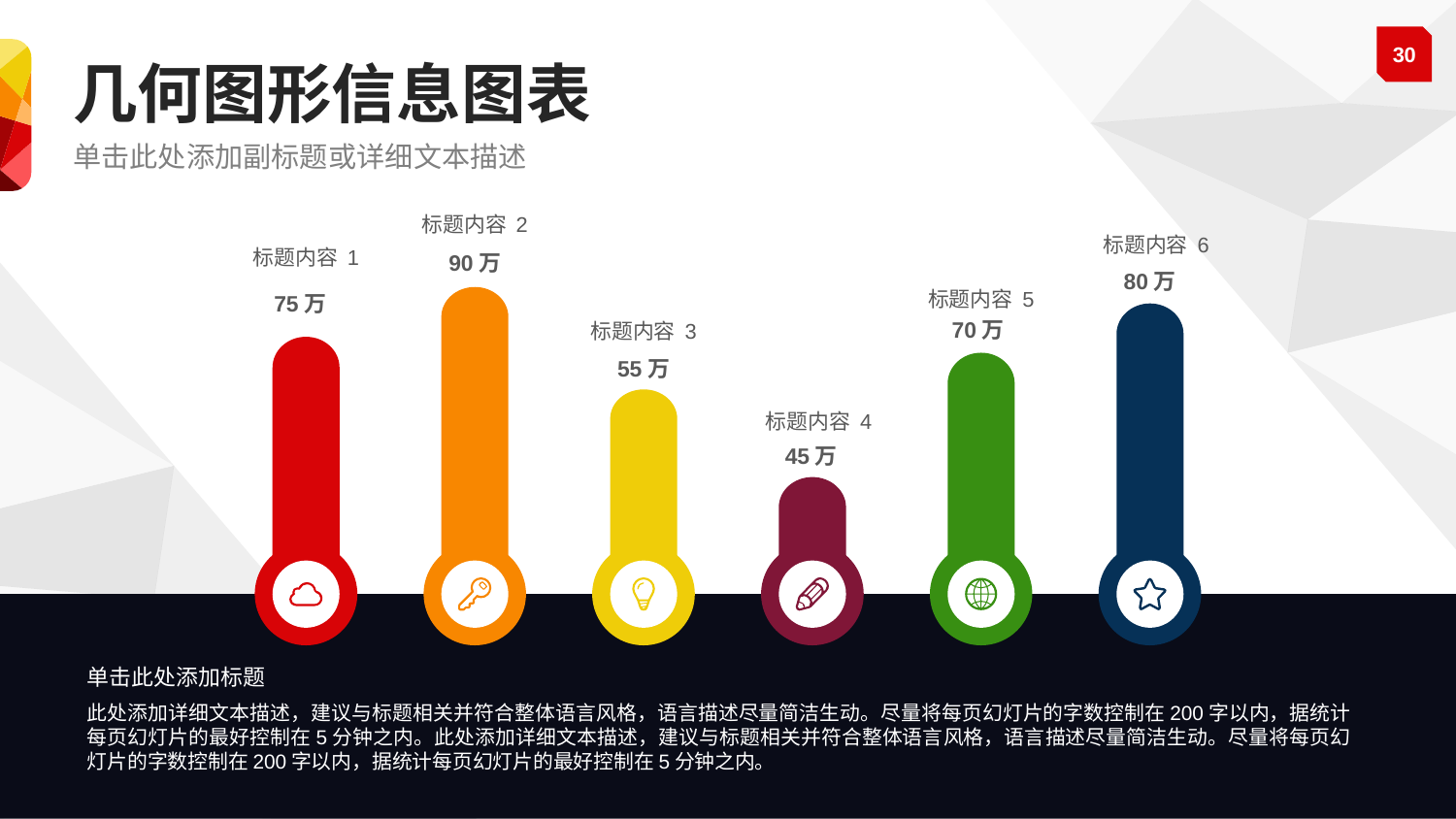

几何图形信息图表
单击此处添加副标题或详细文本描述
标题内容 2
90万
标题内容 6
80万
标题内容 1
75万
标题内容 5
70万

标题内容 3
55万

标题内容 4
45万

单击此处添加标题
此处添加详细文本描述，建议与标题相关并符合整体语言风格，语言描述尽量简洁生动。尽量将每页幻灯片的字数控制在200字以内，据统计每页幻灯片的最好控制在5分钟之内。此处添加详细文本描述，建议与标题相关并符合整体语言风格，语言描述尽量简洁生动。尽量将每页幻灯片的字数控制在200字以内，据统计每页幻灯片的最好控制在5分钟之内。